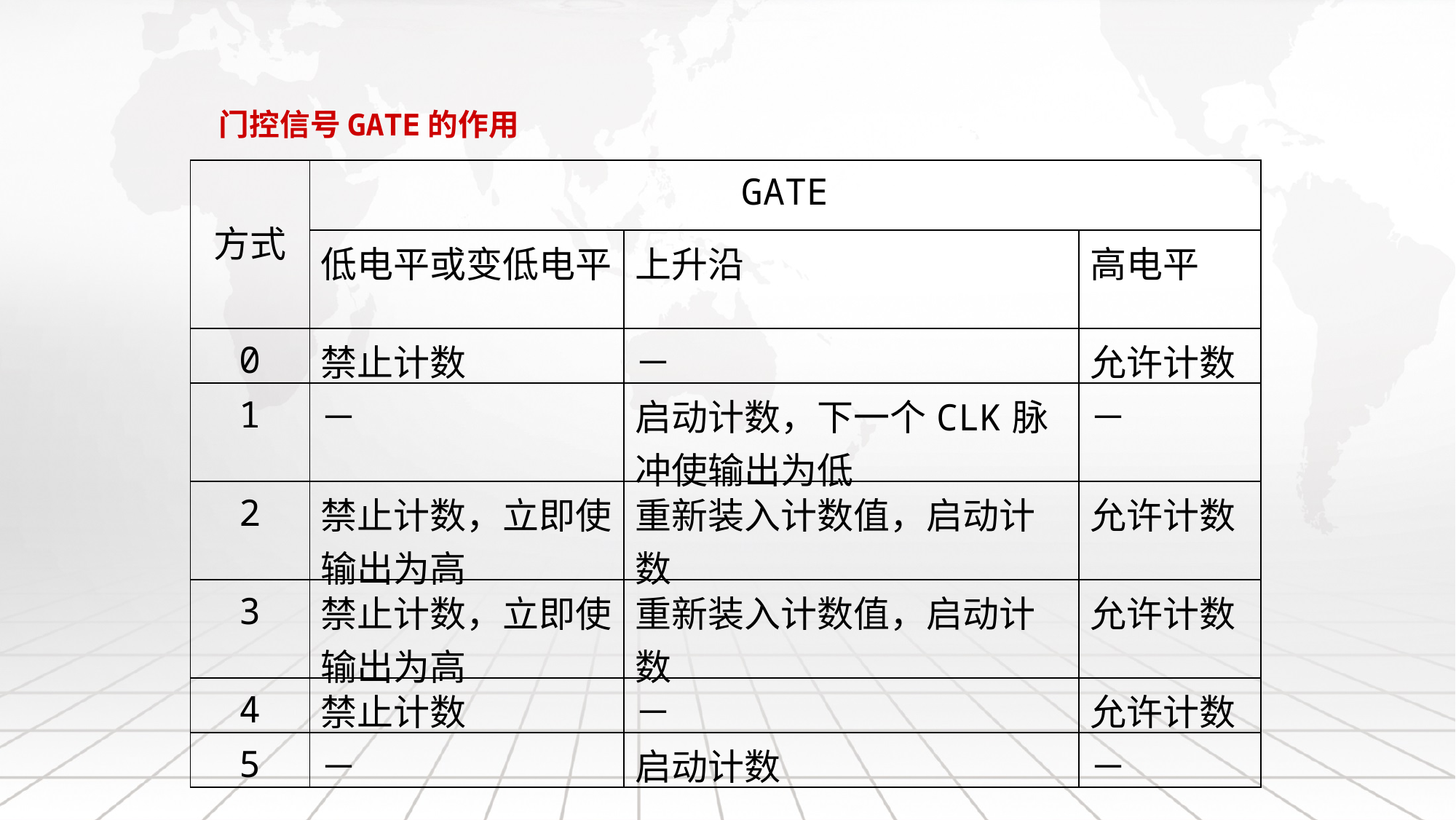

门控信号GATE的作用
| 方式 | GATE |  |  |
| --- | --- | --- | --- |
|  | 低电平或变低电平 | 上升沿 | 高电平 |
| 0 | 禁止计数 | － | 允许计数 |
| 1 | － | 启动计数，下一个CLK脉冲使输出为低 | － |
| 2 | 禁止计数，立即使输出为高 | 重新装入计数值，启动计数 | 允许计数 |
| 3 | 禁止计数，立即使输出为高 | 重新装入计数值，启动计数 | 允许计数 |
| 4 | 禁止计数 | － | 允许计数 |
| 5 | － | 启动计数 | － |